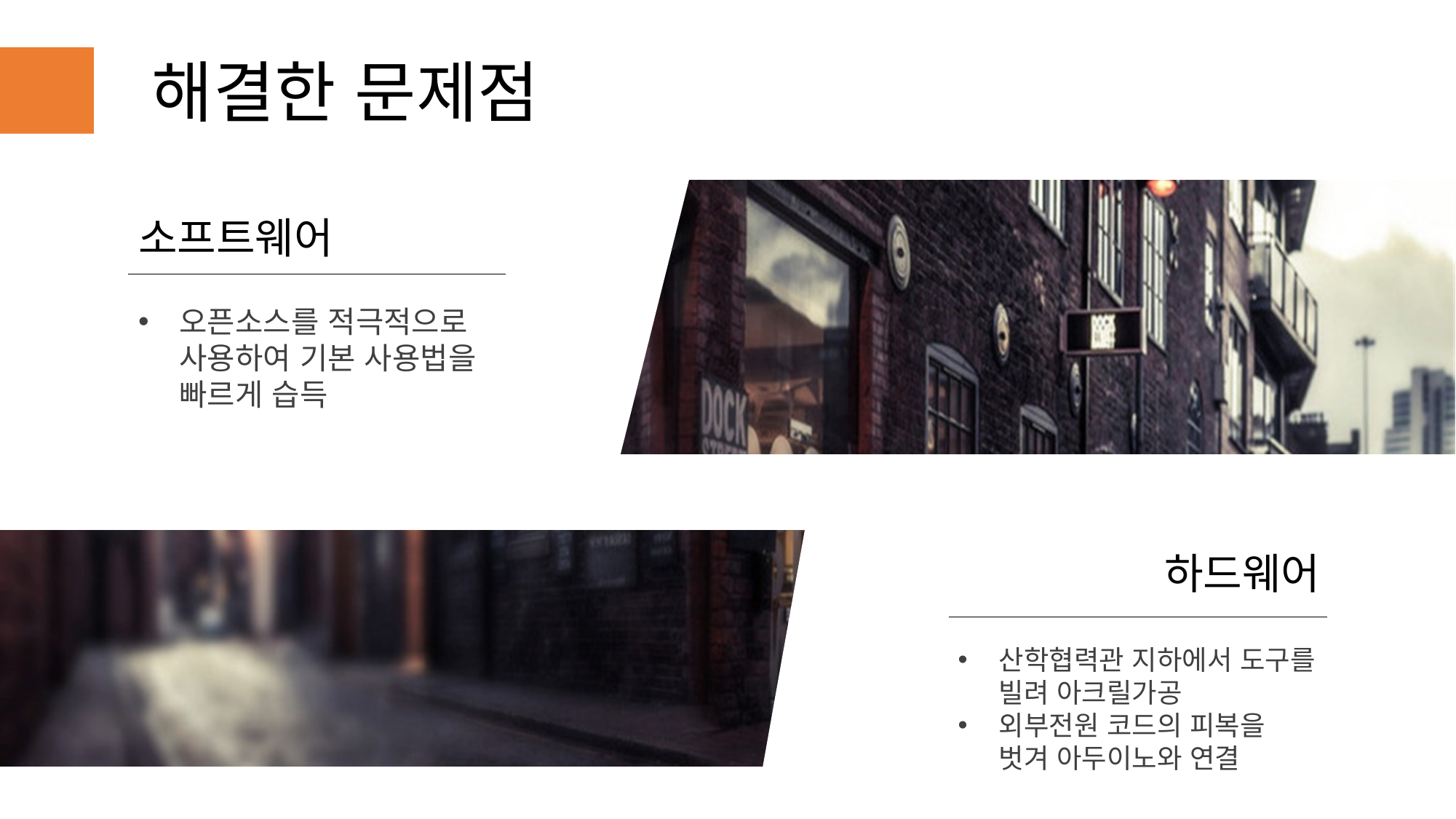

해결한 문제점

소프트웨어
오픈소스를 적극적으로 사용하여 기본 사용법을 빠르게 습득

하드웨어
산학협력관 지하에서 도구를 빌려 아크릴가공
외부전원 코드의 피복을 벗겨 아두이노와 연결